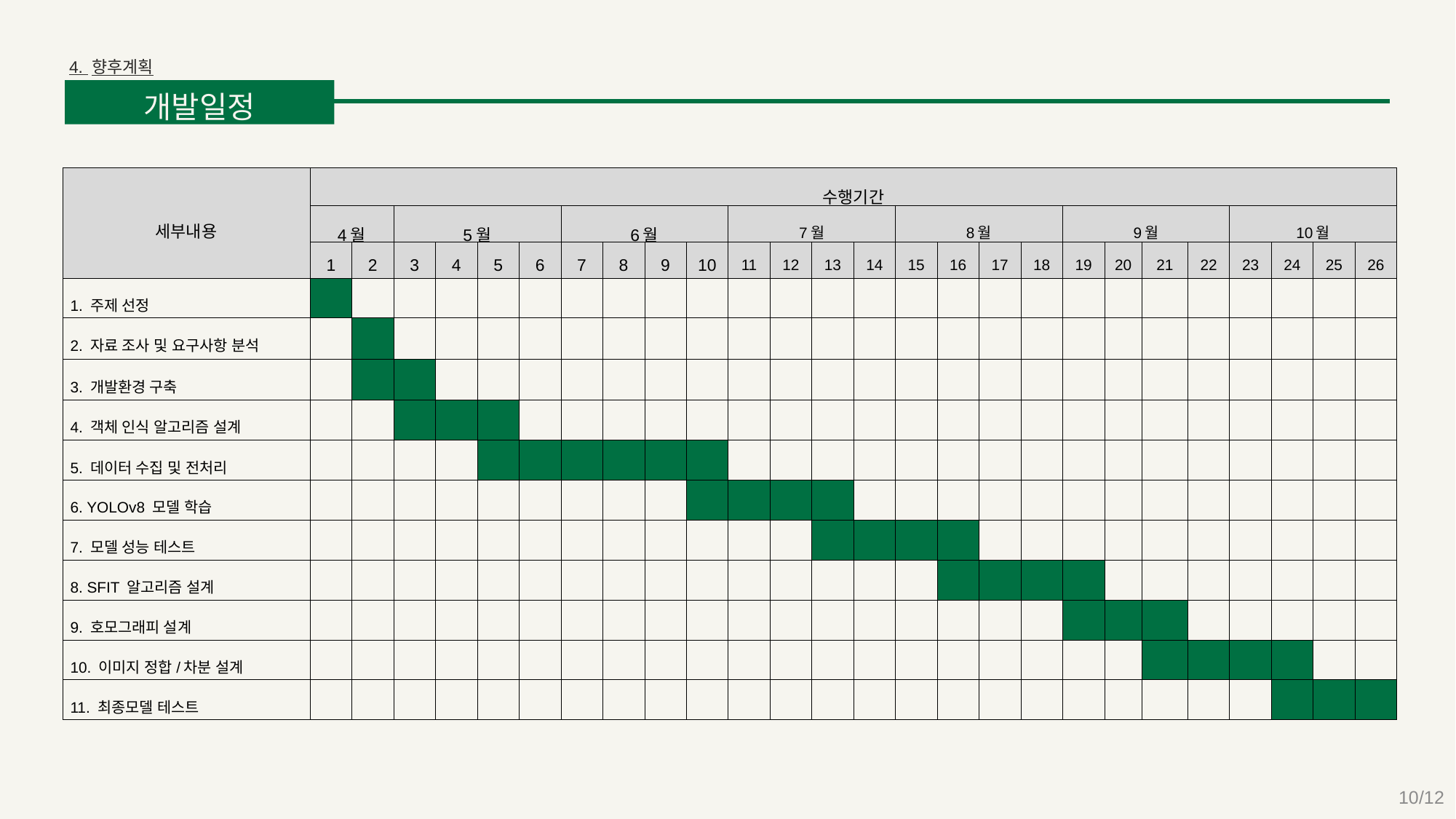

4. 향후계획

개발일정
| 세부내용 | 수행기간 |  |  |  |  |  |  |  |  |  |  |  |  |  |  |  |  |  |  |  |  |  |  |  |  |  |
| --- | --- | --- | --- | --- | --- | --- | --- | --- | --- | --- | --- | --- | --- | --- | --- | --- | --- | --- | --- | --- | --- | --- | --- | --- | --- | --- |
|  | 4월 |  | 5월 |  |  |  | 6월 |  |  |  | 7월 |  |  |  | 8월 |  |  |  | 9월 |  |  |  | 10월 |  |  |  |
|  | 1 | 2 | 3 | 4 | 5 | 6 | 7 | 8 | 9 | 10 | 11 | 12 | 13 | 14 | 15 | 16 | 17 | 18 | 19 | 20 | 21 | 22 | 23 | 24 | 25 | 26 |
| 1. 주제 선정 |  |  |  |  |  |  |  |  |  |  |  |  |  |  |  |  |  |  |  |  |  |  |  |  |  |  |
| 2. 자료 조사 및 요구사항 분석 |  |  |  |  |  |  |  |  |  |  |  |  |  |  |  |  |  |  |  |  |  |  |  |  |  |  |
| 3. 개발환경 구축 |  |  |  |  |  |  |  |  |  |  |  |  |  |  |  |  |  |  |  |  |  |  |  |  |  |  |
| 4. 객체 인식 알고리즘 설계 |  |  |  |  |  |  |  |  |  |  |  |  |  |  |  |  |  |  |  |  |  |  |  |  |  |  |
| 5. 데이터 수집 및 전처리 |  |  |  |  |  |  |  |  |  |  |  |  |  |  |  |  |  |  |  |  |  |  |  |  |  |  |
| 6. YOLOv8 모델 학습 |  |  |  |  |  |  |  |  |  |  |  |  |  |  |  |  |  |  |  |  |  |  |  |  |  |  |
| 7. 모델 성능 테스트 |  |  |  |  |  |  |  |  |  |  |  |  |  |  |  |  |  |  |  |  |  |  |  |  |  |  |
| 8. SFIT 알고리즘 설계 |  |  |  |  |  |  |  |  |  |  |  |  |  |  |  |  |  |  |  |  |  |  |  |  |  |  |
| 9. 호모그래피 설계 |  |  |  |  |  |  |  |  |  |  |  |  |  |  |  |  |  |  |  |  |  |  |  |  |  |  |
| 10. 이미지 정합/차분 설계 |  |  |  |  |  |  |  |  |  |  |  |  |  |  |  |  |  |  |  |  |  |  |  |  |  |  |
| 11. 최종모델 테스트 |  |  |  |  |  |  |  |  |  |  |  |  |  |  |  |  |  |  |  |  |  |  |  |  |  |  |
10/12